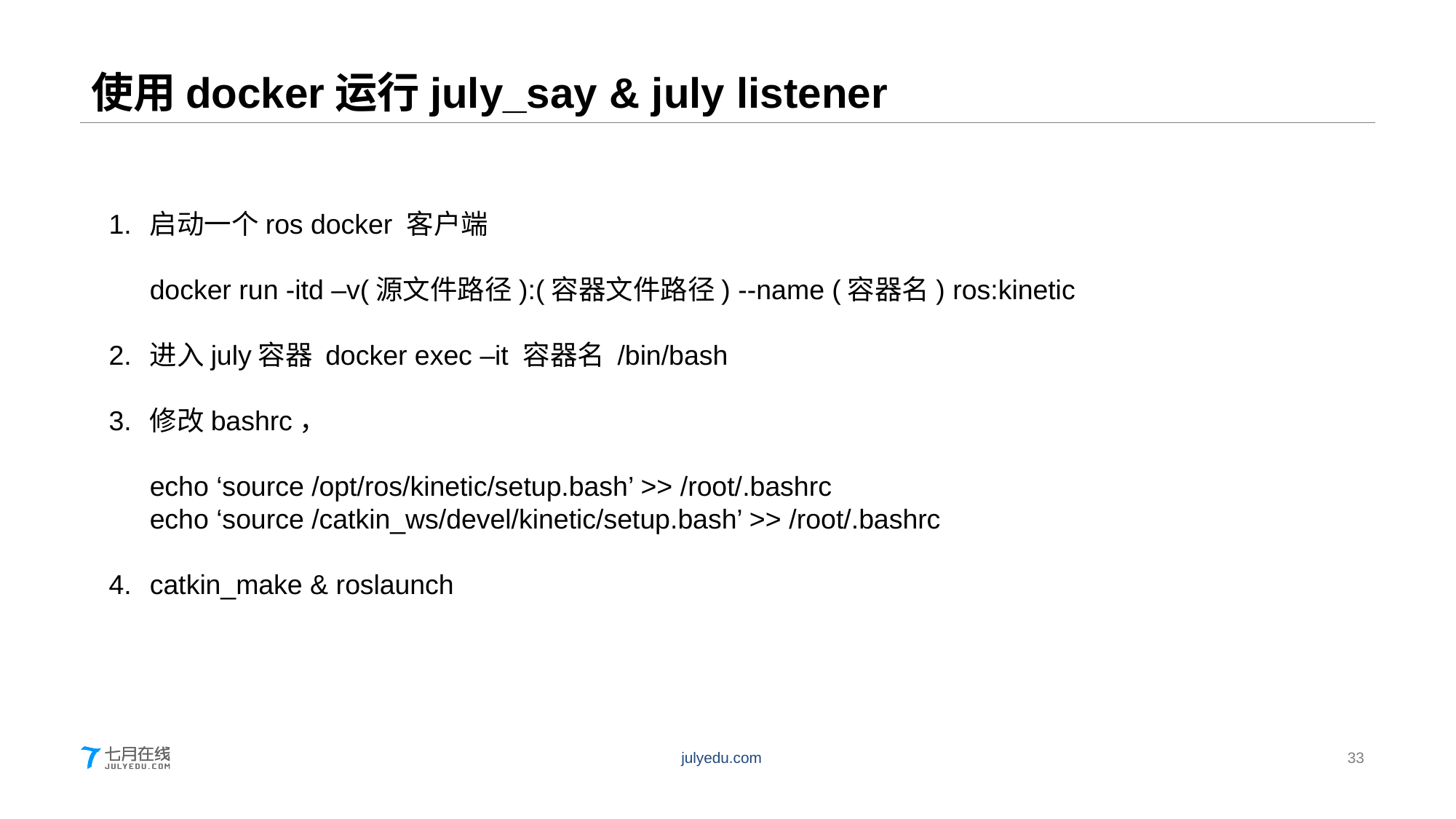

# 使用docker运行july_say & july listener
启动一个ros docker 客户端
docker run -itd –v(源文件路径):(容器文件路径) --name (容器名) ros:kinetic

进入july容器 docker exec –it 容器名 /bin/bash

修改bashrc，
echo ‘source /opt/ros/kinetic/setup.bash’ >> /root/.bashrc
echo ‘source /catkin_ws/devel/kinetic/setup.bash’ >> /root/.bashrc

catkin_make & roslaunch
33